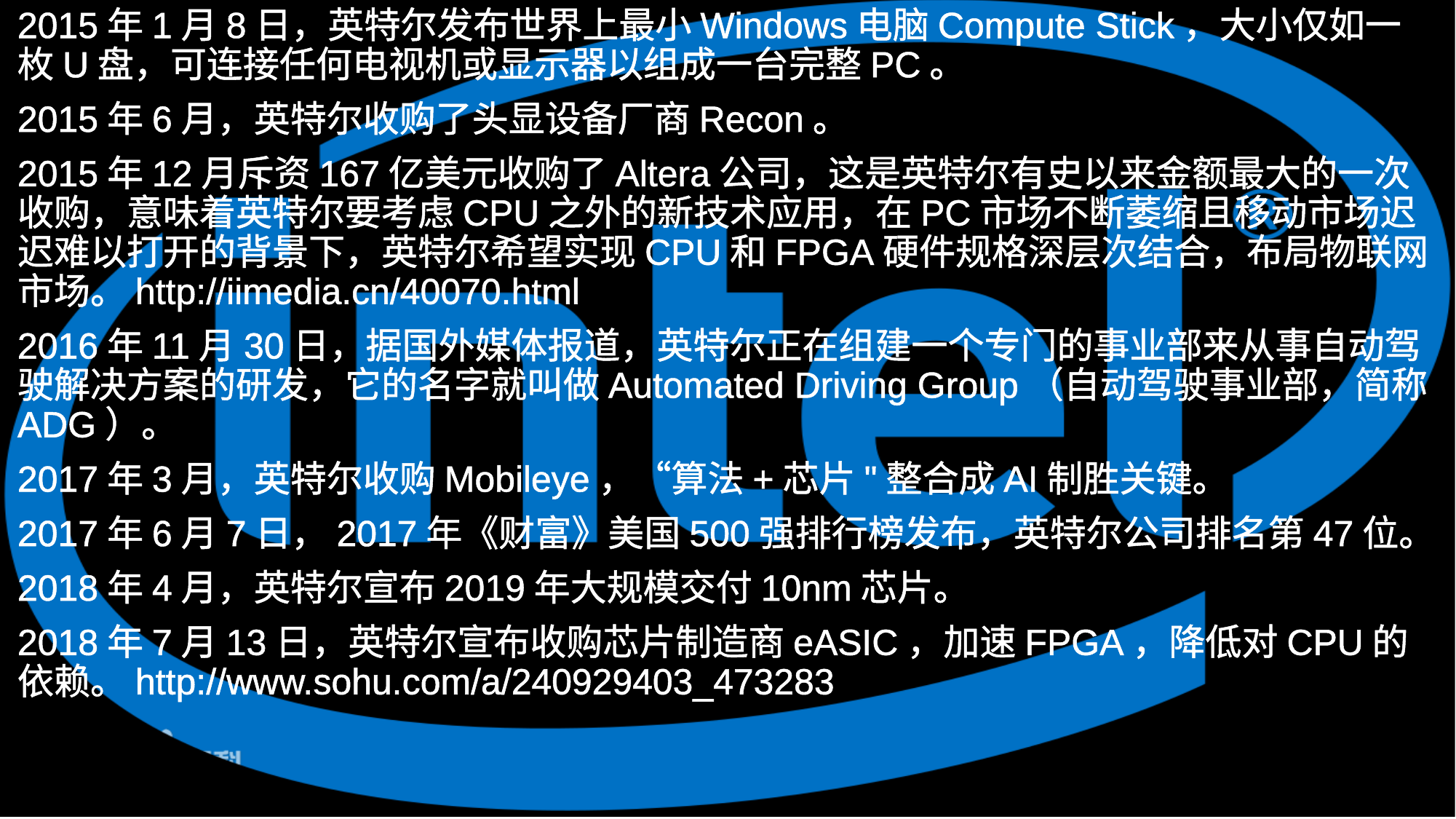

2015年1月8日，英特尔发布世界上最小Windows电脑Compute Stick，大小仅如一枚U盘，可连接任何电视机或显示器以组成一台完整PC。
2015年6月，英特尔收购了头显设备厂商Recon。
2015年12月斥资167亿美元收购了Altera公司，这是英特尔有史以来金额最大的一次收购，意味着英特尔要考虑CPU之外的新技术应用，在PC市场不断萎缩且移动市场迟迟难以打开的背景下，英特尔希望实现CPU和FPGA硬件规格深层次结合，布局物联网市场。http://iimedia.cn/40070.html
2016年11月30日，据国外媒体报道，英特尔正在组建一个专门的事业部来从事自动驾驶解决方案的研发，它的名字就叫做Automated Driving Group（自动驾驶事业部，简称ADG）。
2017年3月，英特尔收购Mobileye，“算法+芯片"整合成AI制胜关键。
2017年6月7日，2017年《财富》美国500强排行榜发布，英特尔公司排名第47位。
2018年4月，英特尔宣布2019年大规模交付10nm芯片。
2018年7月13日，英特尔宣布收购芯片制造商eASIC，加速FPGA，降低对CPU的依赖。http://www.sohu.com/a/240929403_473283
#